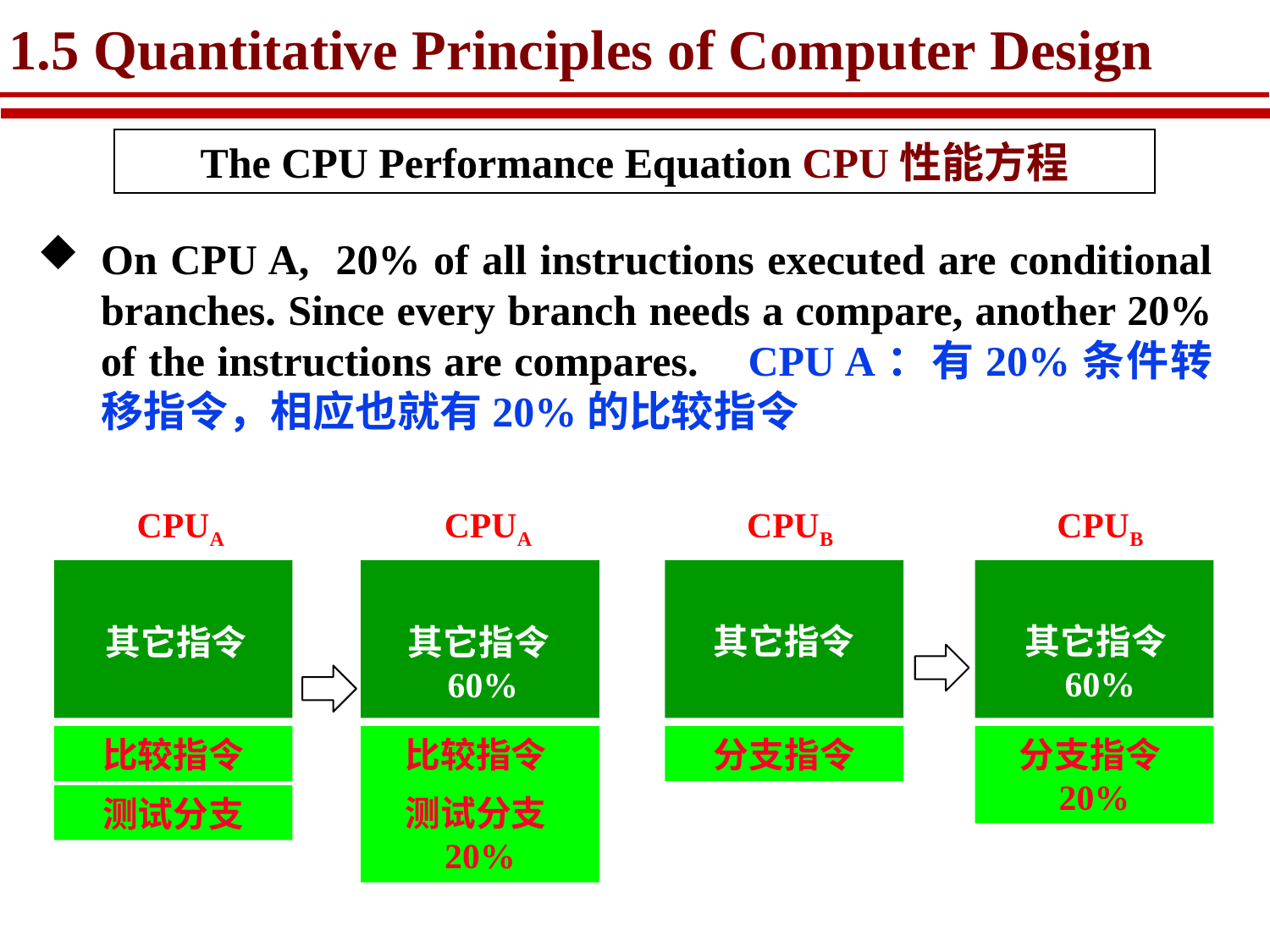

# 1.5 Quantitative Principles of Computer Design
The CPU Performance Equation CPU性能方程
On CPU A,  20% of all instructions executed are conditional branches. Since every branch needs a compare, another 20% of the instructions are compares.    CPU A：有20%条件转移指令，相应也就有20%的比较指令
CPUA

其它指令
比较指令
测试分支
CPUA

其它指令60%
比较指令20%
测试分支20%
CPUB

其它指令
分支指令
CPUB

其它指令60%
分支指令20%